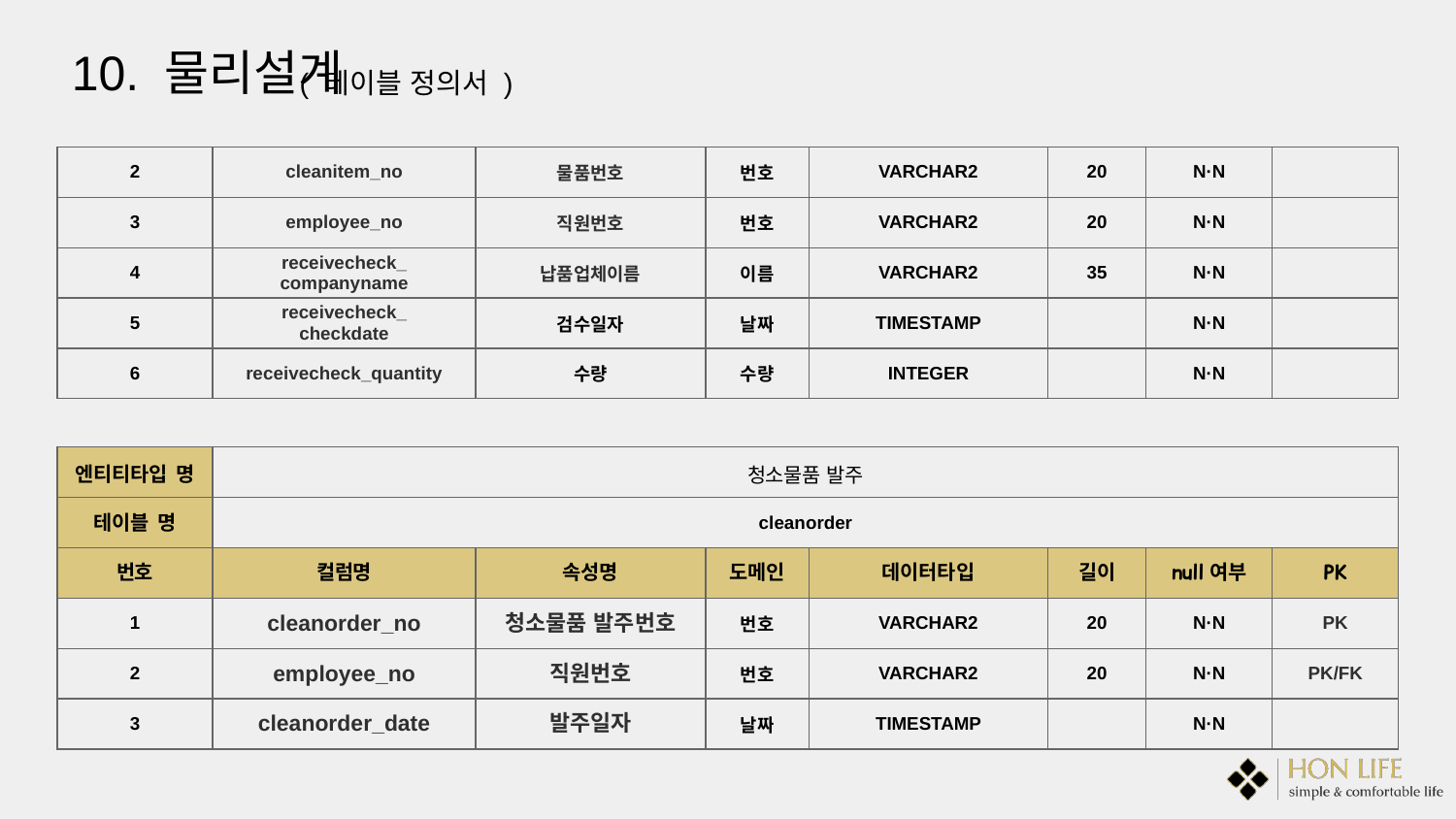

10. 물리설계
( 테이블 정의서 )

| 2 | cleanitem\_no | 물품번호 | 번호 | VARCHAR2 | 20 | N·N |  |
| --- | --- | --- | --- | --- | --- | --- | --- |
| 3 | employee\_no | 직원번호 | 번호 | VARCHAR2 | 20 | N·N |  |
| 4 | receivecheck\_ companyname | 납품업체이름 | 이름 | VARCHAR2 | 35 | N·N |  |
| 5 | receivecheck\_ checkdate | 검수일자 | 날짜 | TIMESTAMP |  | N·N |  |
| 6 | receivecheck\_quantity | 수량 | 수량 | INTEGER |  | N·N |  |
| 엔티티타입 명 | 청소물품 발주 |  |  |  |  |  |  |
| --- | --- | --- | --- | --- | --- | --- | --- |
| 테이블 명 | cleanorder |  |  |  |  |  |  |
| 번호 | 컬럼명 | 속성명 | 도메인 | 데이터타입 | 길이 | null여부 | PK |
| 1 | cleanorder\_no | 청소물품 발주번호 | 번호 | VARCHAR2 | 20 | N·N | PK |
| 2 | employee\_no | 직원번호 | 번호 | VARCHAR2 | 20 | N·N | PK/FK |
| 3 | cleanorder\_date | 발주일자 | 날짜 | TIMESTAMP |  | N·N |  |